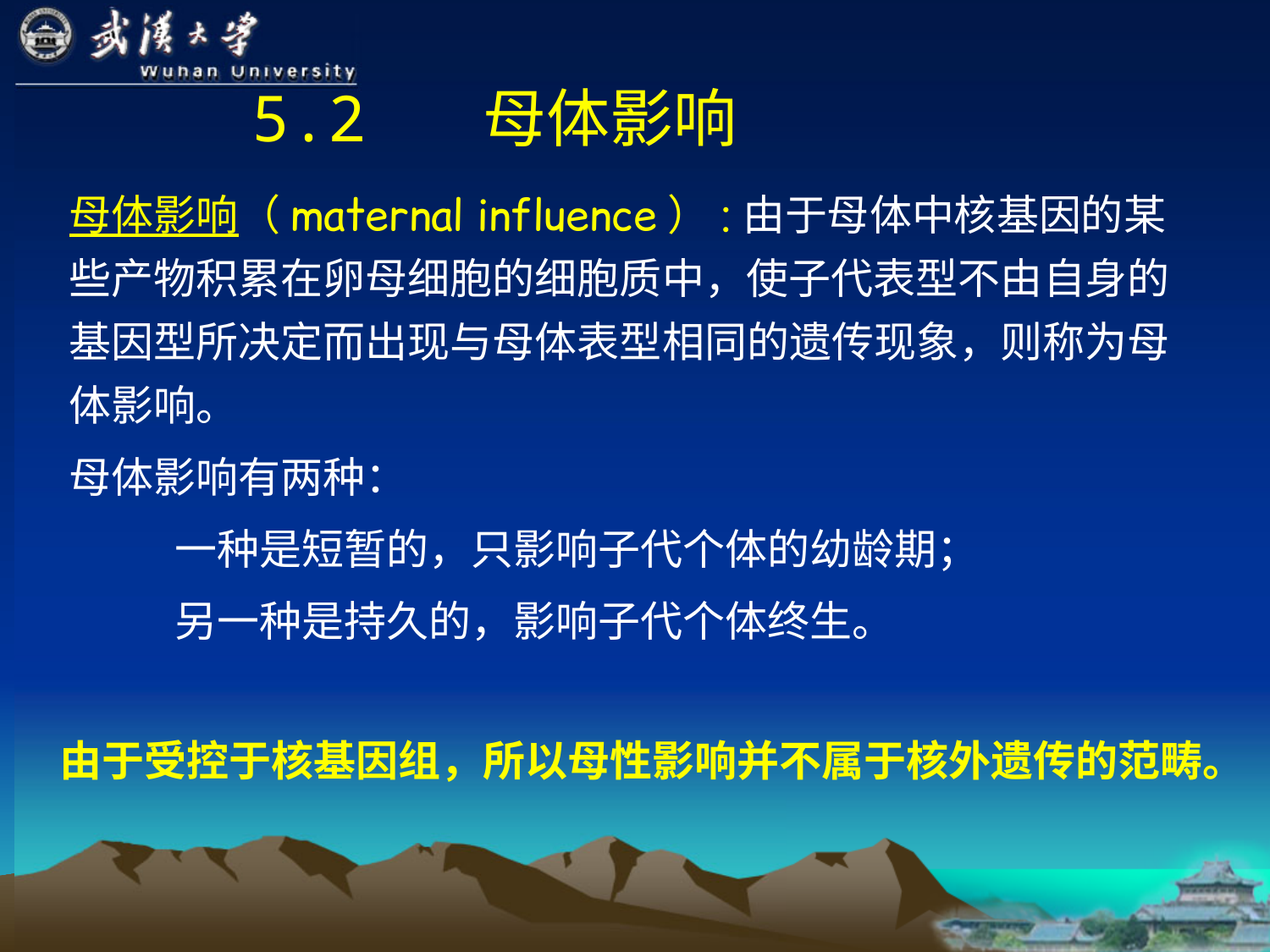

# 5.2 　母体影响
母体影响（maternal influence）:由于母体中核基因的某些产物积累在卵母细胞的细胞质中，使子代表型不由自身的基因型所决定而出现与母体表型相同的遗传现象，则称为母体影响。
母体影响有两种：
          一种是短暂的，只影响子代个体的幼龄期；
          另一种是持久的，影响子代个体终生。
由于受控于核基因组，所以母性影响并不属于核外遗传的范畴。